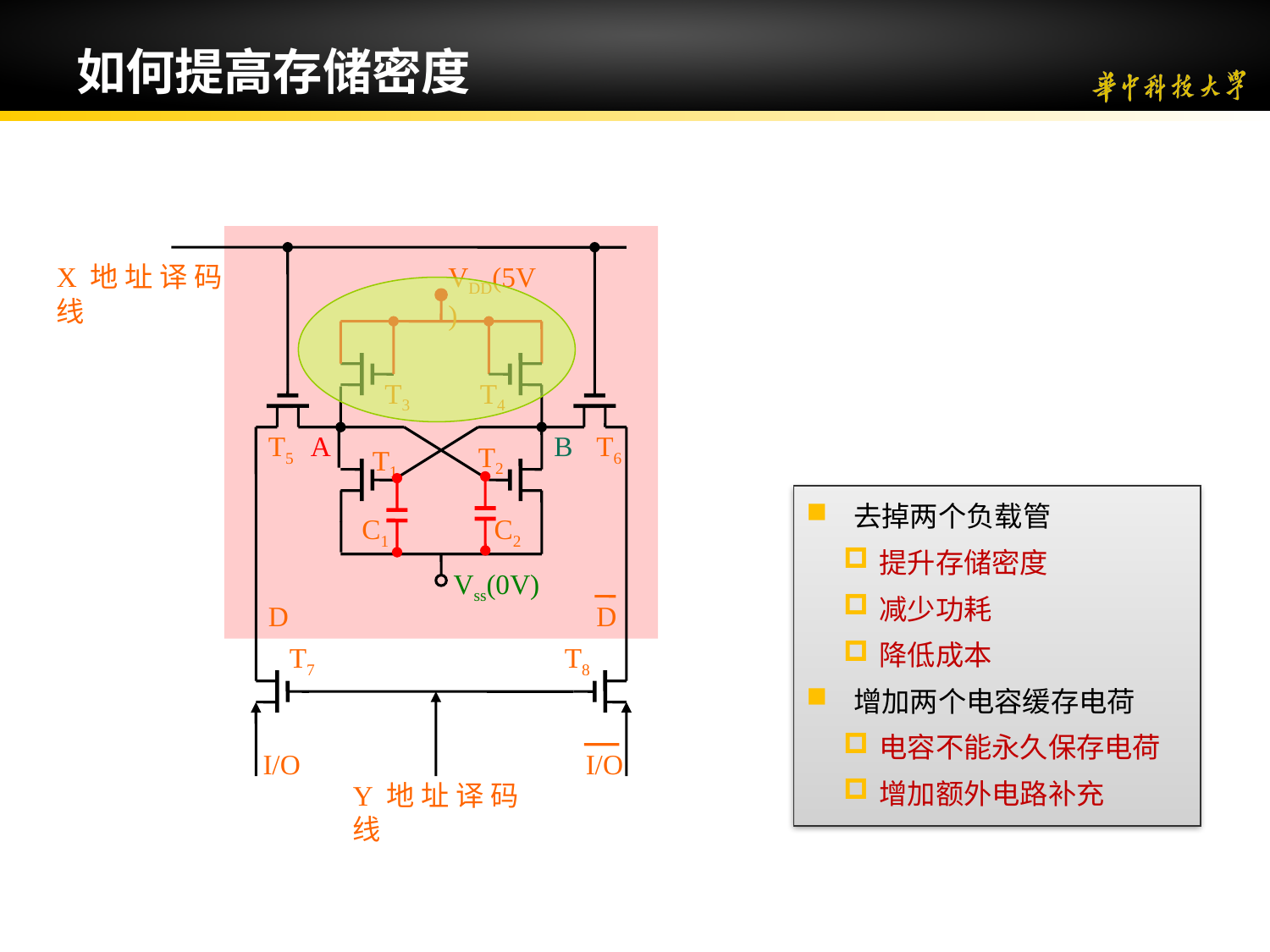

如何提高存储密度

VDD(5V)

T3
T4

X地址译码线

T5

A

B
T6

T2
T1

C2

C1

去掉两个负载管
提升存储密度
减少功耗
降低成本
增加两个电容缓存电荷
电容不能永久保存电荷
增加额外电路补充

Vss(0V)
D
D

T7
T8

I/O
I/O

Y地址译码线